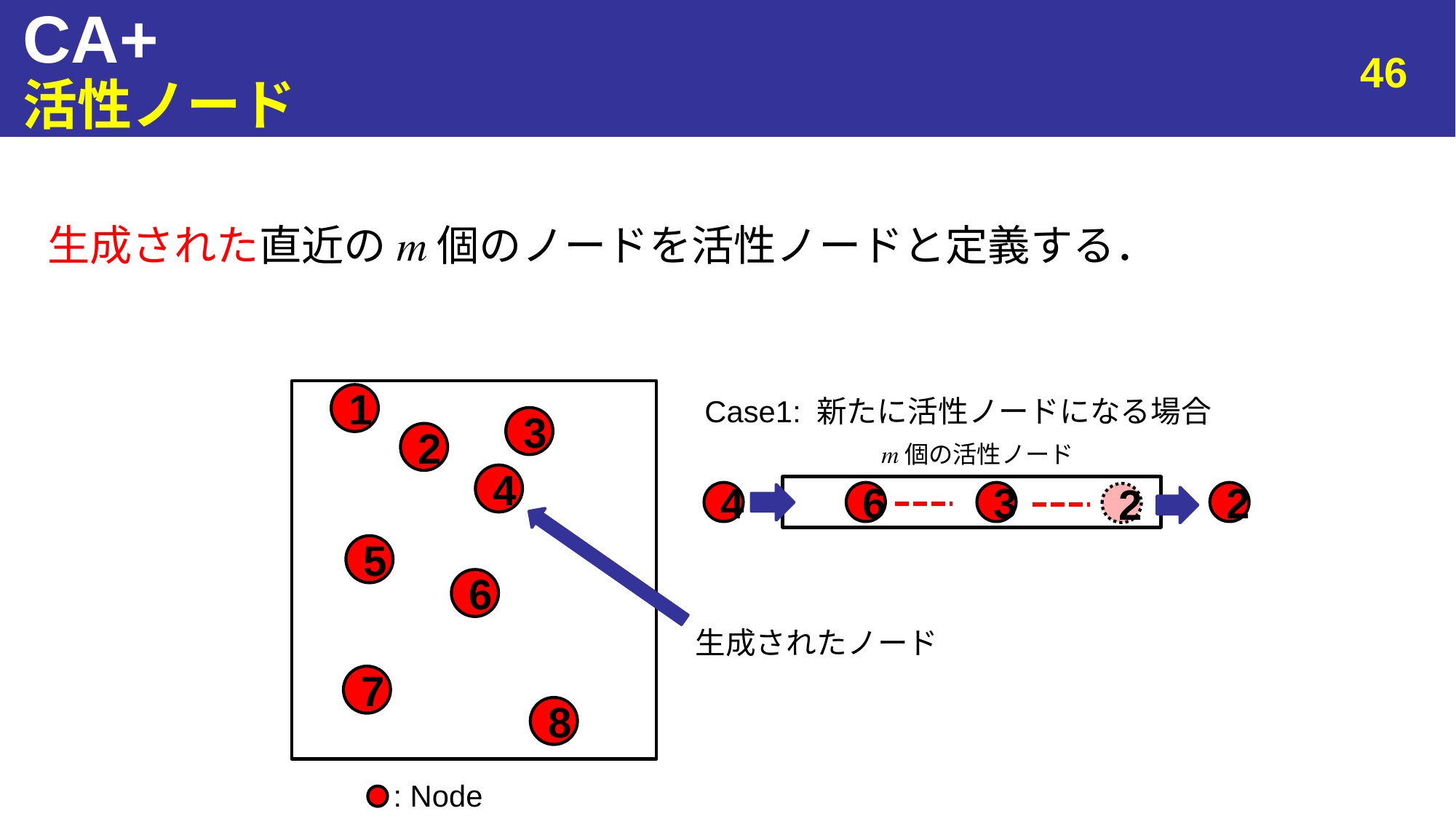

# CA+
46
活性ノード
生成された直近のm個のノードを活性ノードと定義する．

1
Case1: 新たに活性ノードになる場合
3
2
m個の活性ノード
4

4
6
3
2
2

5
6
7
8
: Node

生成されたノード